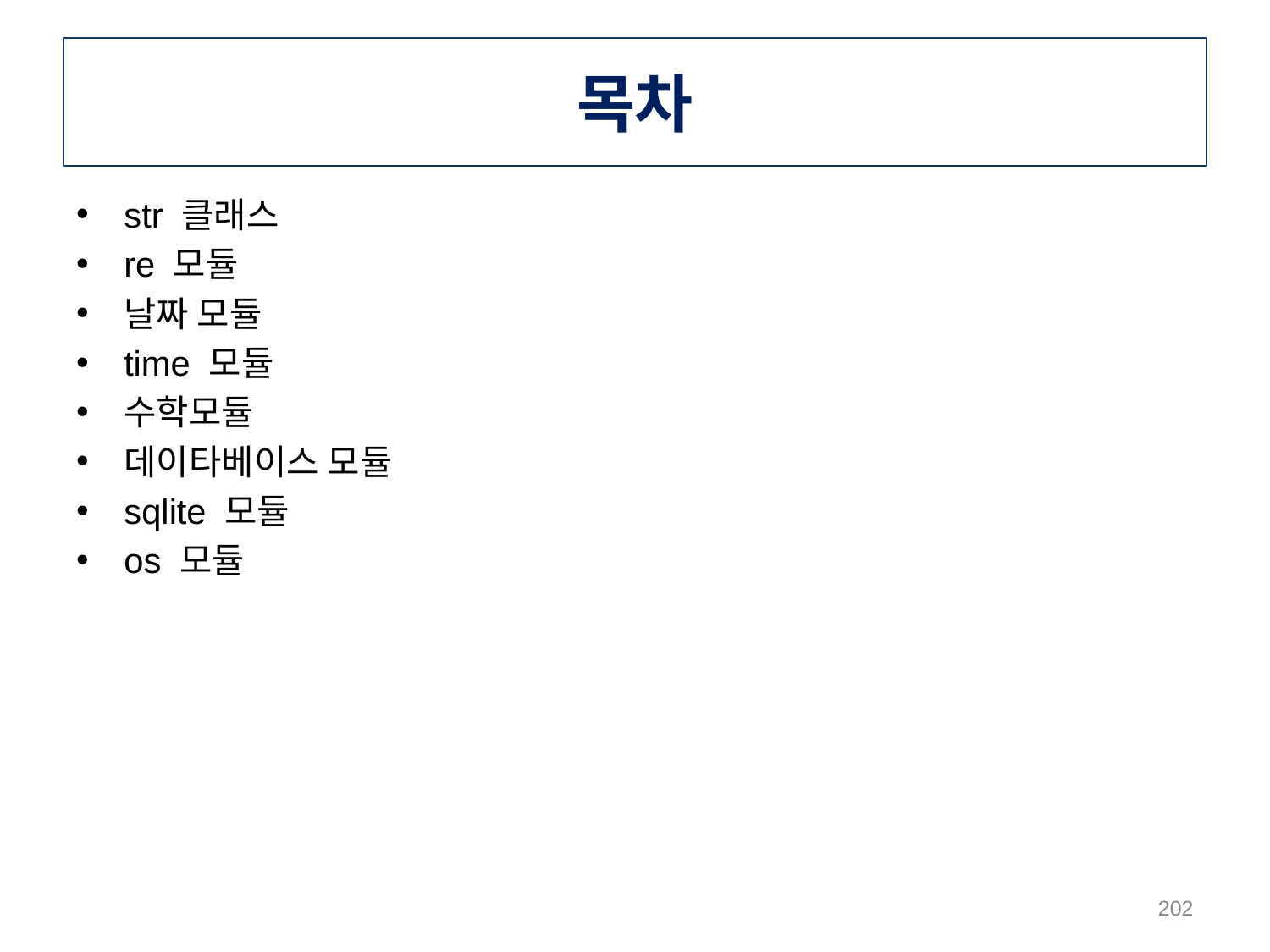

# 목차
str 클래스
re 모듈
날짜 모듈
time 모듈
수학모듈
데이타베이스 모듈
sqlite 모듈
os 모듈

202